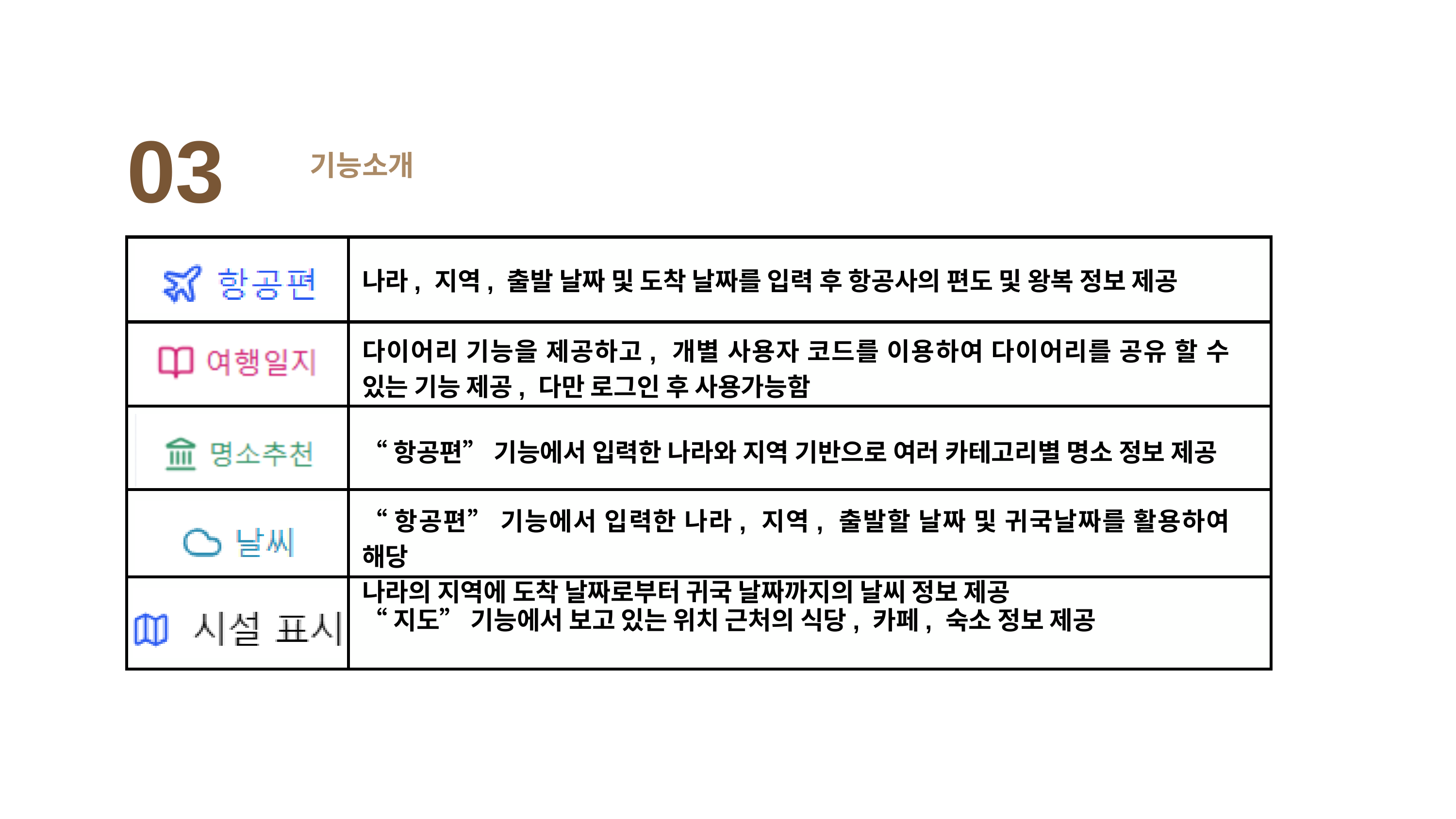

S

S

S

S

S

03

기능소개

나라, 지역, 출발 날짜 및 도착 날짜를 입력 후 항공사의 편도 및 왕복 정보 제공

다이어리 기능을 제공하고, 개별 사용자 코드를 이용하여 다이어리를 공유 할 수 있는 기능 제공, 다만 로그인 후 사용가능함

“항공편” 기능에서 입력한 나라와 지역 기반으로 여러 카테고리별 명소 정보 제공
“항공편” 기능에서 입력한 나라, 지역, 출발할 날짜 및 귀국날짜를 활용하여 해당
나라의 지역에 도착 날짜로부터 귀국 날짜까지의 날씨 정보 제공

“지도” 기능에서 보고 있는 위치 근처의 식당, 카페, 숙소 정보 제공